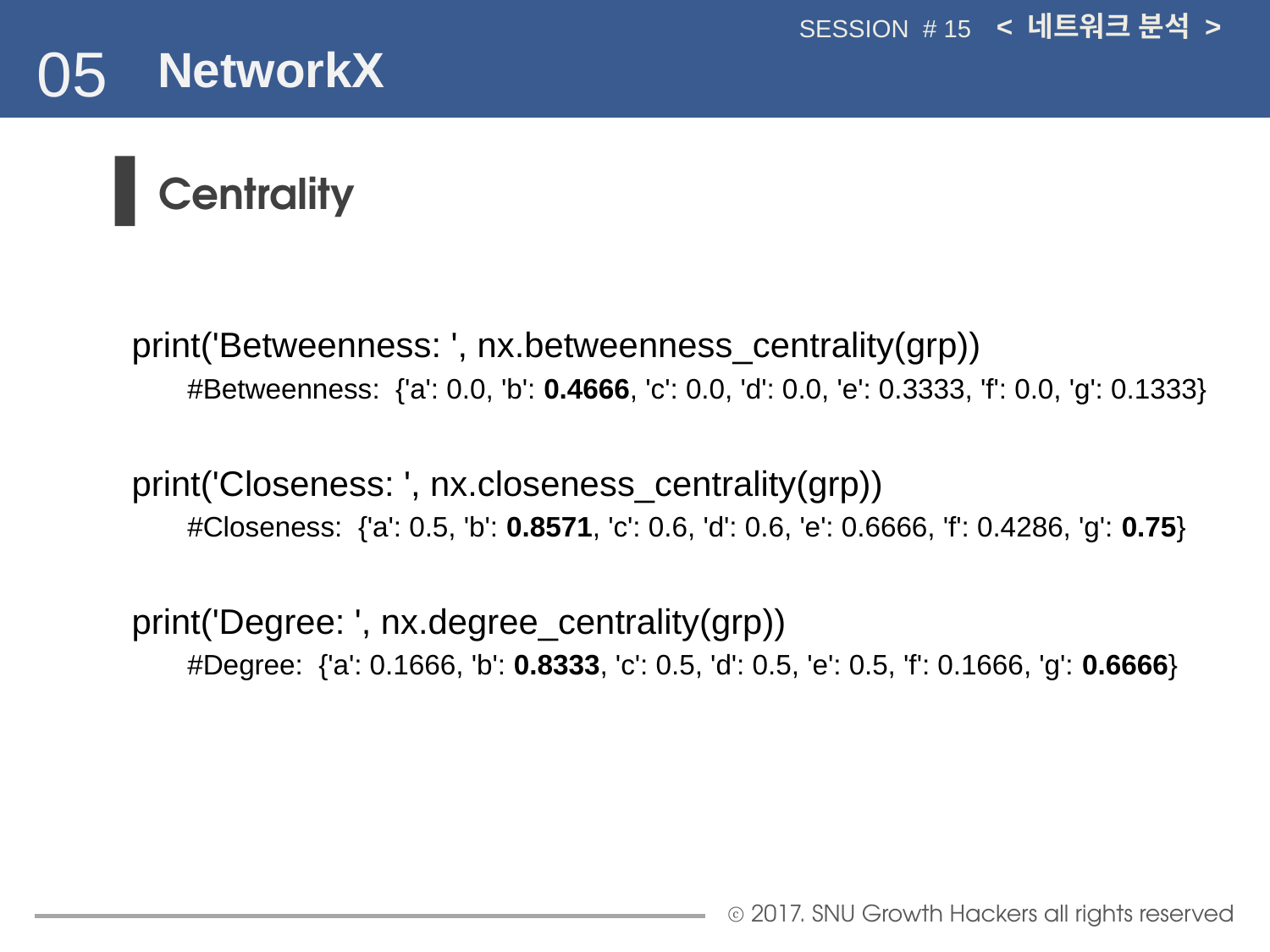

< 네트워크 분석 >
SESSION  # 15
05
NetworkX

Centrality
print('Betweenness: ', nx.betweenness_centrality(grp))
#Betweenness:  {'a': 0.0, 'b': 0.4666, 'c': 0.0, 'd': 0.0, 'e': 0.3333, 'f': 0.0, 'g': 0.1333}

print('Closeness: ', nx.closeness_centrality(grp))
#Closeness:  {'a': 0.5, 'b': 0.8571, 'c': 0.6, 'd': 0.6, 'e': 0.6666, 'f': 0.4286, 'g': 0.75}

print('Degree: ', nx.degree_centrality(grp))
#Degree:  {'a': 0.1666, 'b': 0.8333, 'c': 0.5, 'd': 0.5, 'e': 0.5, 'f': 0.1666, 'g': 0.6666}
ⓒ 2017. SNU Growth Hackers all rights reserved